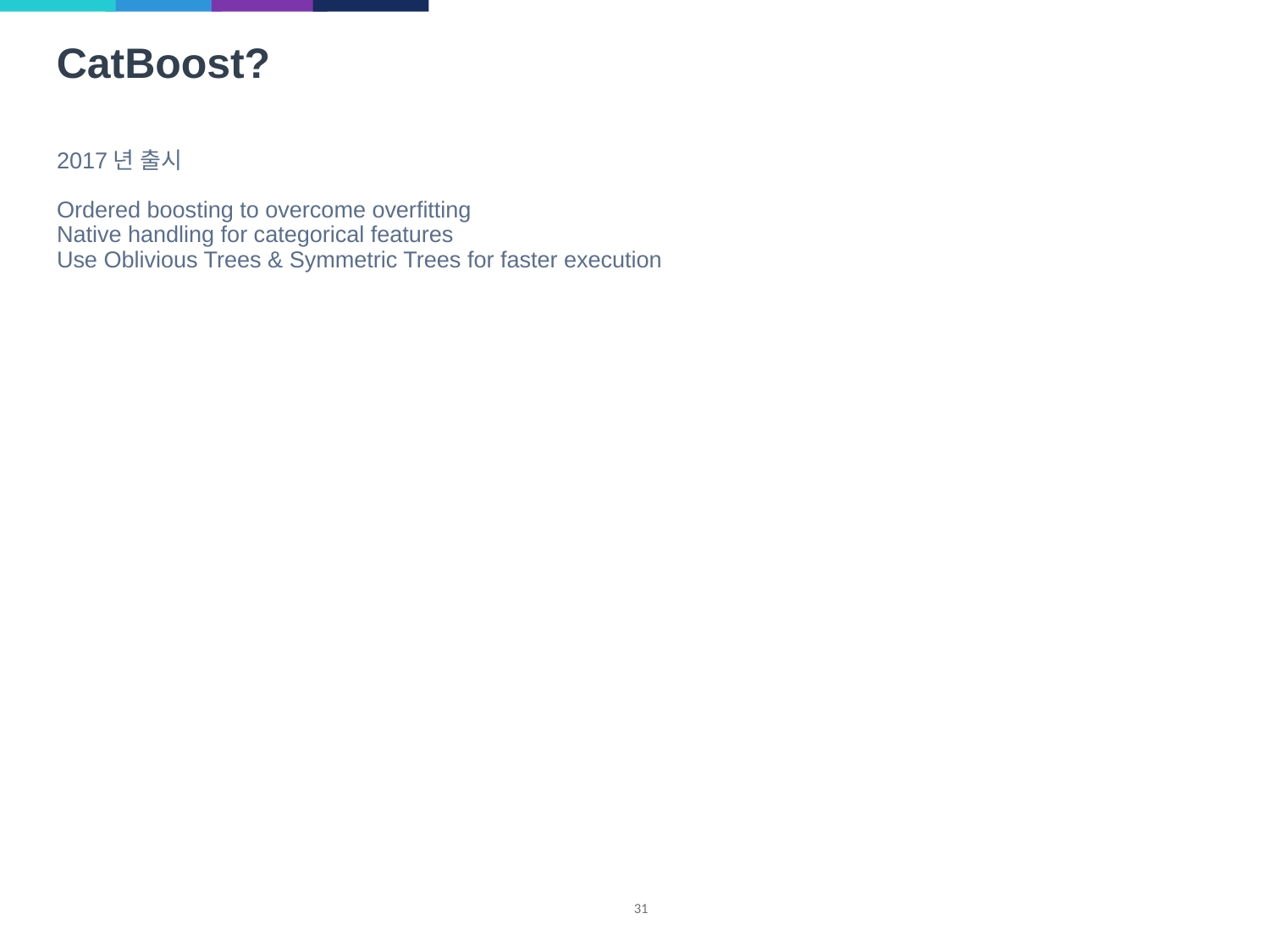

CatBoost?
2017년 출시

Ordered boosting to overcome overfitting
Native handling for categorical features
Use Oblivious Trees & Symmetric Trees for faster execution

31